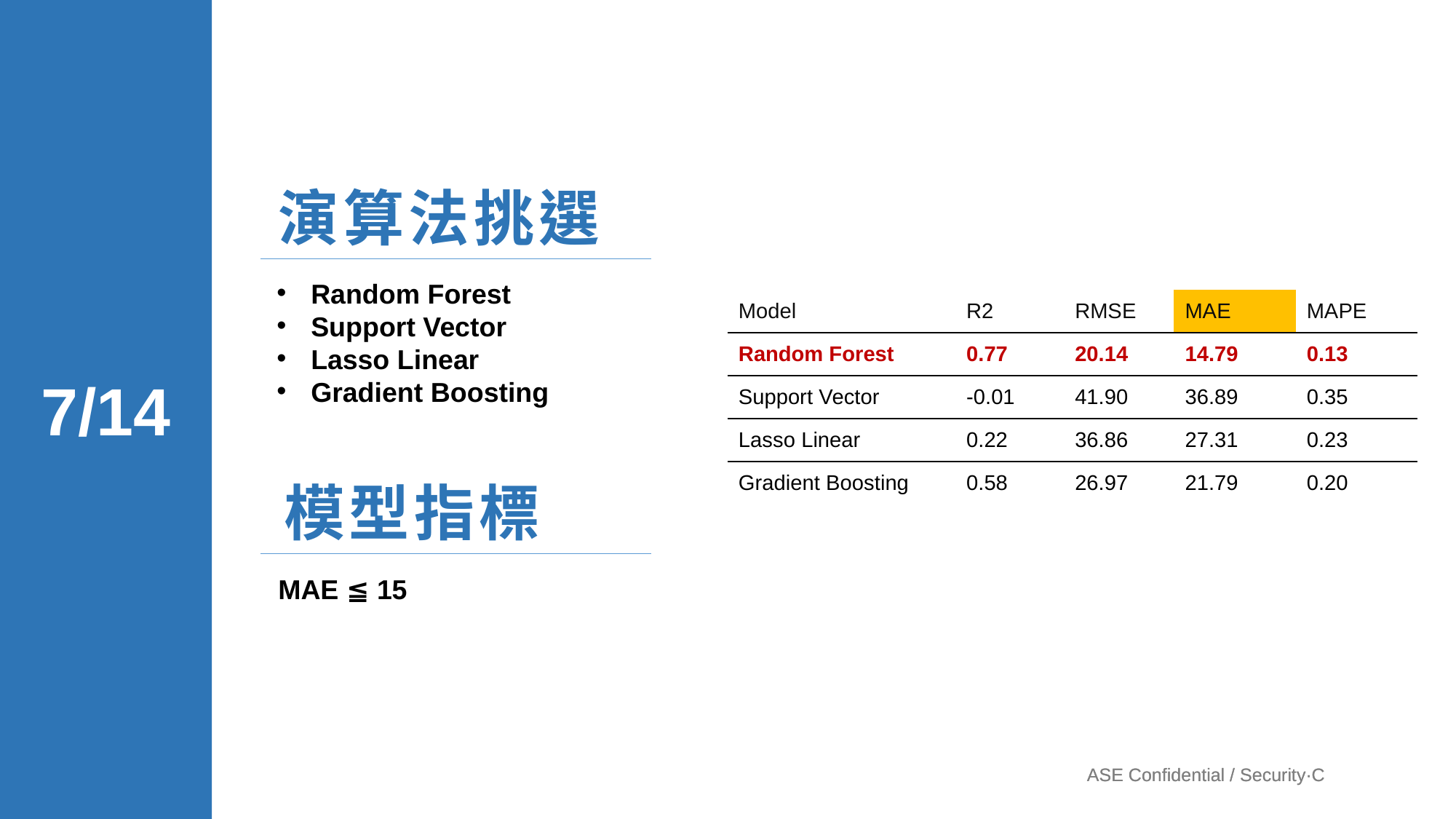

演算法挑選
Random Forest
Support Vector
Lasso Linear
Gradient Boosting
| Model | R2 | RMSE | MAE | MAPE |
| --- | --- | --- | --- | --- |
| Random Forest | 0.77 | 20.14 | 14.79 | 0.13 |
| Support Vector | -0.01 | 41.90 | 36.89 | 0.35 |
| Lasso Linear | 0.22 | 36.86 | 27.31 | 0.23 |
| Gradient Boosting | 0.58 | 26.97 | 21.79 | 0.20 |
7/14
模型指標
MAE ≦ 15